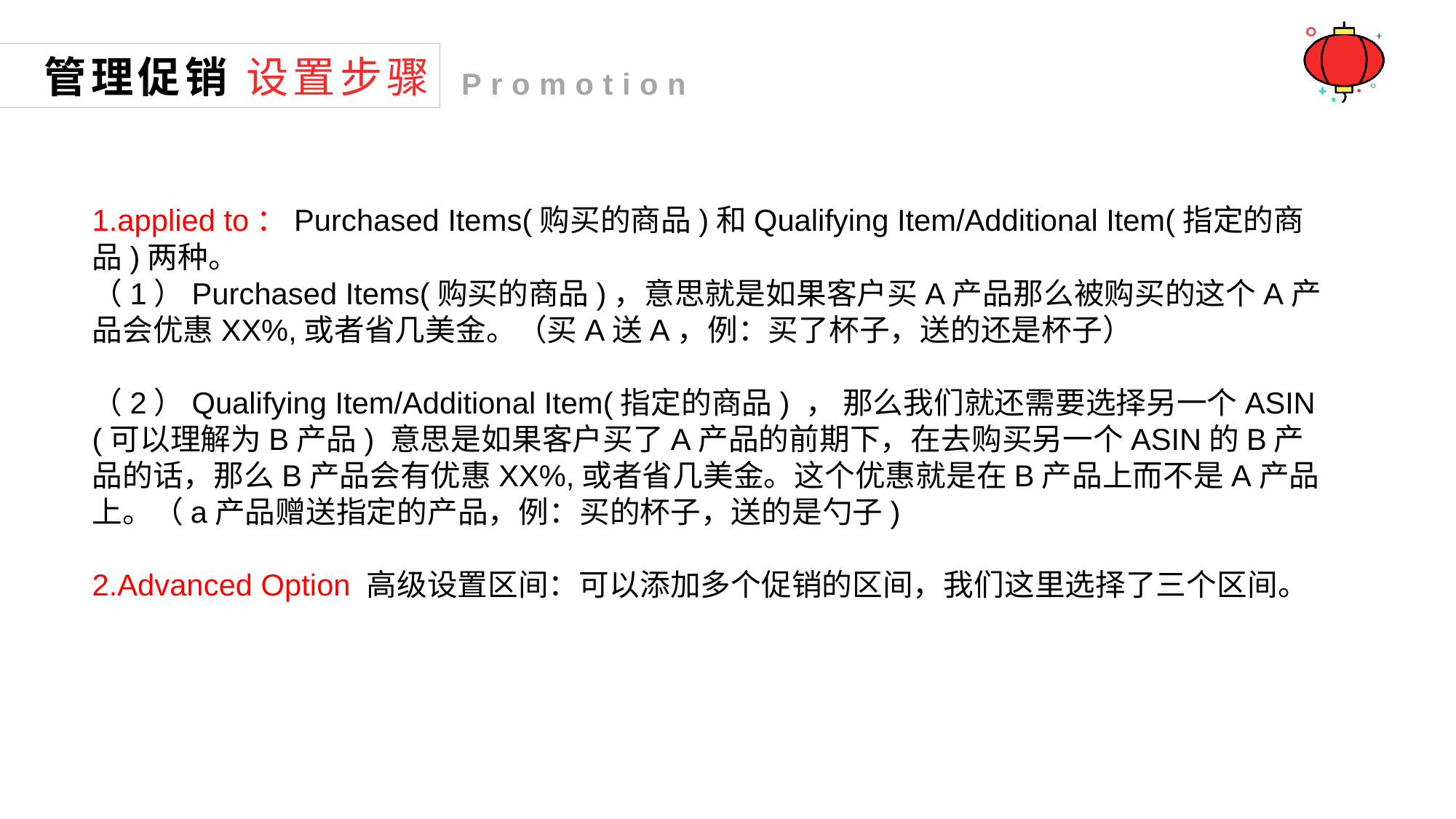

管理促销 设置步骤
Promotion
1.applied to：Purchased Items(购买的商品)和Qualifying Item/Additional Item(指定的商品)两种。
（1）Purchased Items(购买的商品)，意思就是如果客户买A产品那么被购买的这个A产品会优惠XX%,或者省几美金。（买A送A，例：买了杯子，送的还是杯子）

（2）Qualifying Item/Additional Item(指定的商品) ， 那么我们就还需要选择另一个ASIN (可以理解为B产品) 意思是如果客户买了A产品的前期下，在去购买另一个ASIN的B产品的话，那么B产品会有优惠XX%,或者省几美金。这个优惠就是在B产品上而不是A产品上。（a产品赠送指定的产品，例：买的杯子，送的是勺子)

2.Advanced Option 高级设置区间：可以添加多个促销的区间，我们这里选择了三个区间。